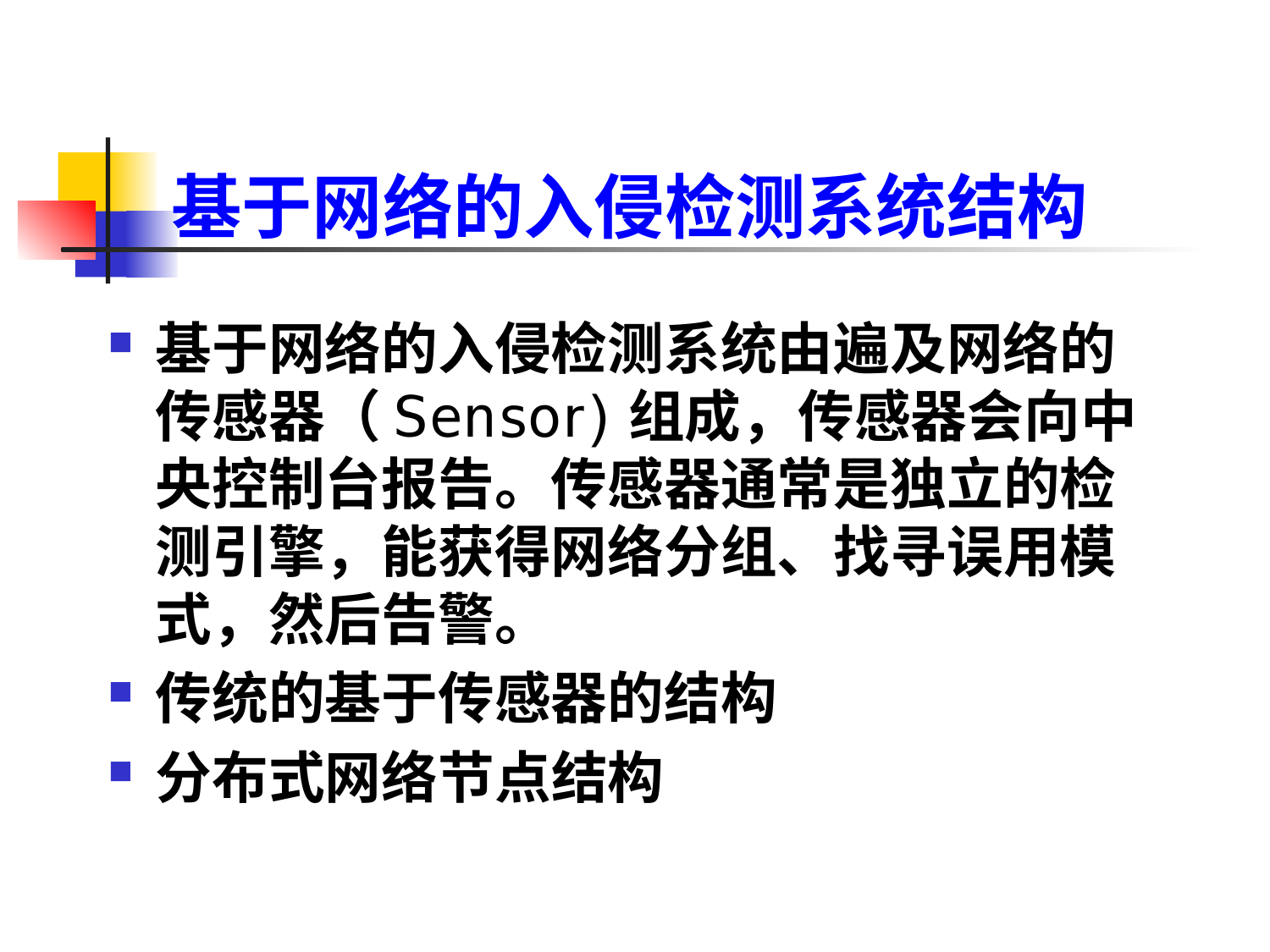

# 基于网络的入侵检测系统结构
基于网络的入侵检测系统由遍及网络的传感器（Sensor)组成，传感器会向中央控制台报告。传感器通常是独立的检测引擎，能获得网络分组、找寻误用模式，然后告警。
传统的基于传感器的结构
分布式网络节点结构